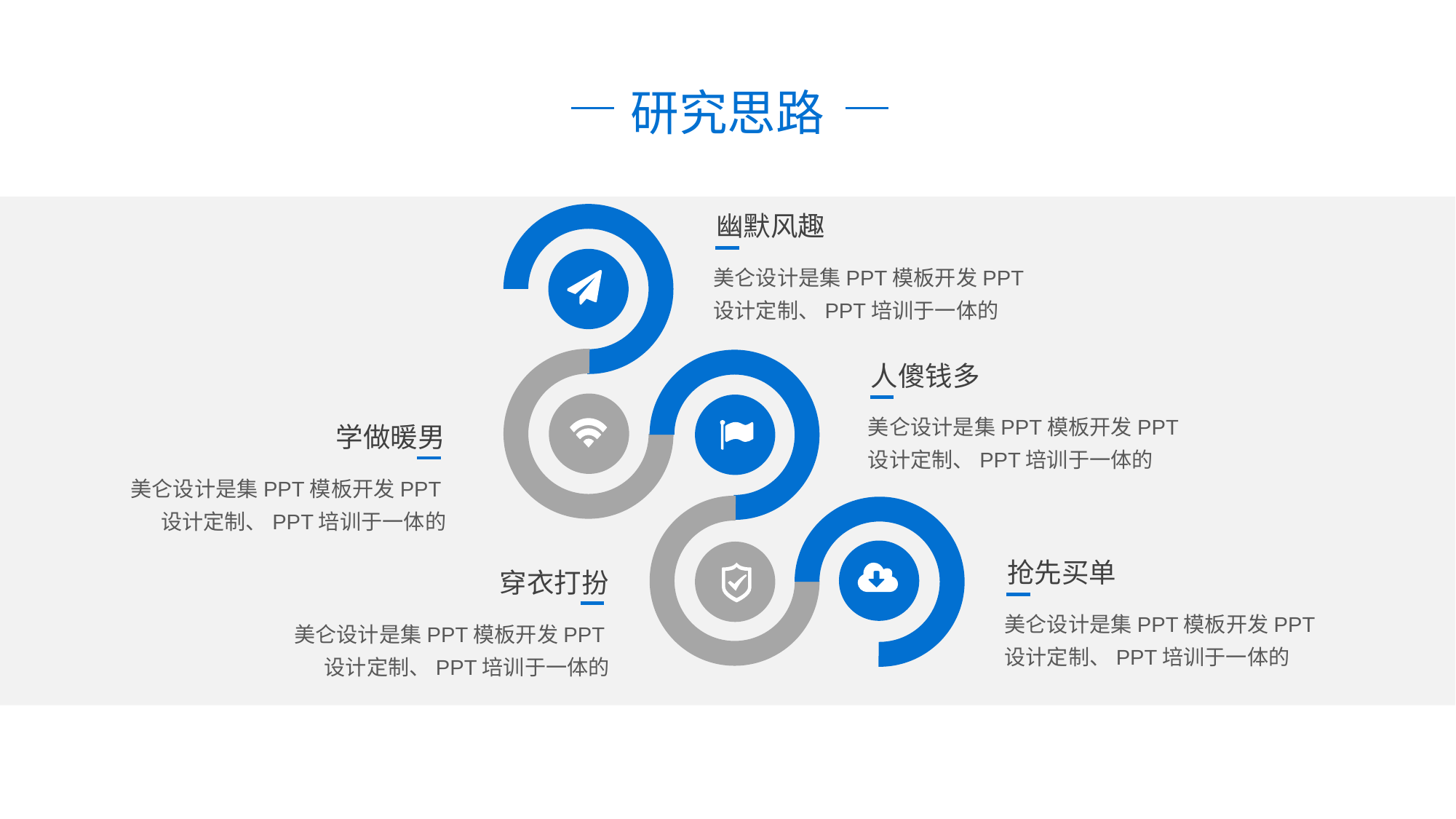

研究思路

幽默风趣

美仑设计是集PPT模板开发PPT设计定制、PPT培训于一体的

人傻钱多

美仑设计是集PPT模板开发PPT设计定制、PPT培训于一体的
学做暖男

美仑设计是集PPT模板开发PPT设计定制、PPT培训于一体的

抢先买单
穿衣打扮

美仑设计是集PPT模板开发PPT设计定制、PPT培训于一体的
美仑设计是集PPT模板开发PPT设计定制、PPT培训于一体的